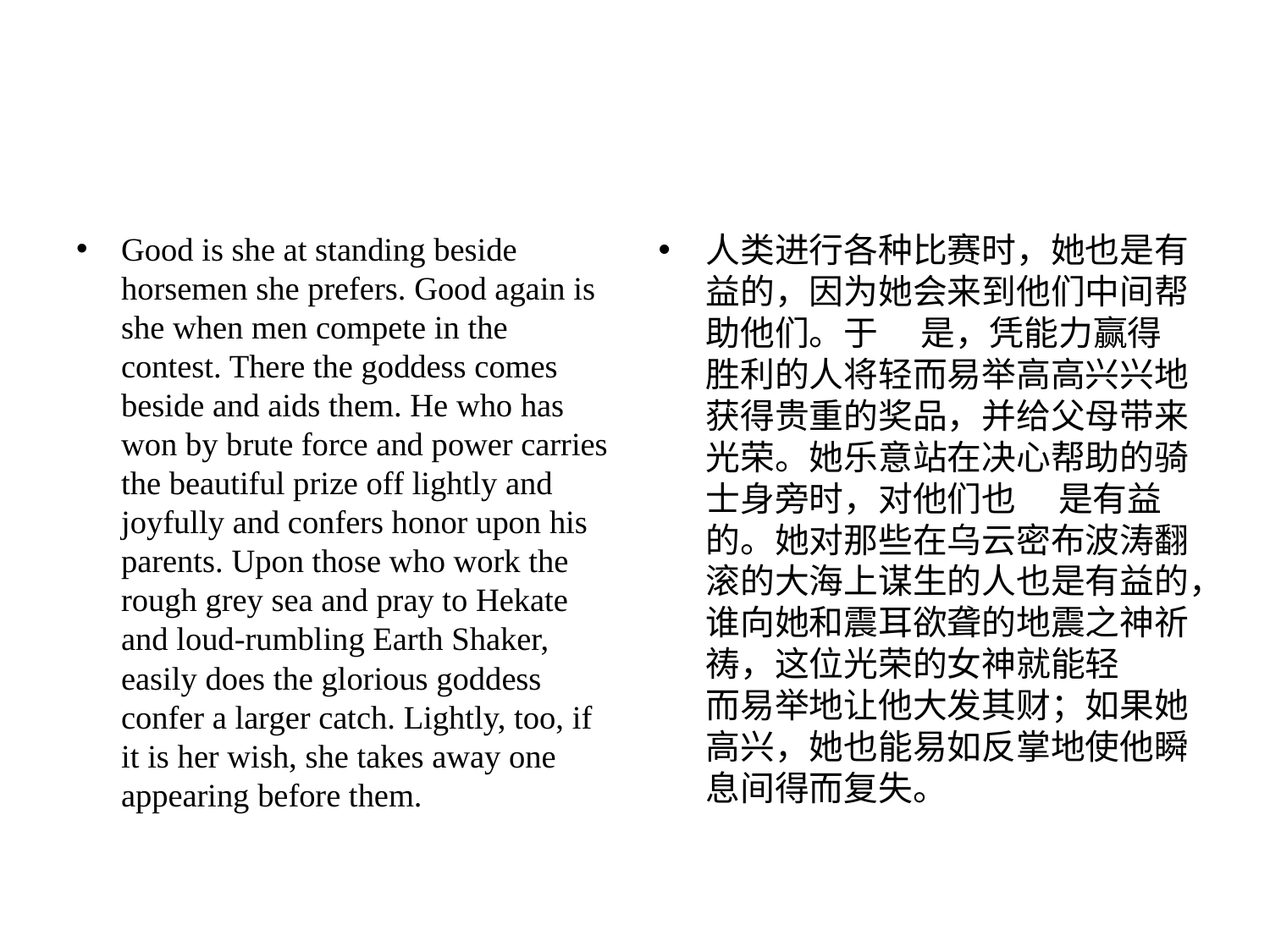

#
Good is she at standing beside horsemen she prefers. Good again is she when men compete in the contest. There the goddess comes beside and aids them. He who has won by brute force and power carries the beautiful prize off lightly and joyfully and confers honor upon his parents. Upon those who work the rough grey sea and pray to Hekate and loud-rumbling Earth Shaker, easily does the glorious goddess confer a larger catch. Lightly, too, if it is her wish, she takes away one appearing before them.
⼈类进⾏各种⽐赛时，她也是有益的，因为她会来到他们中间帮助他们。于 　是，凭能⼒赢得胜利的⼈将轻⽽易举⾼⾼兴兴地获得贵重的奖品，并给⽗母带来光荣。她乐意站在决⼼帮助的骑⼠⾝旁时，对他们也 　是有益的。她对那些在乌云密布波涛翻滚的⼤海上谋⽣的⼈也是有益的，谁向她和震⽿欲聋的地震之神祈祷，这位光荣的⼥神就能轻 　⽽易举地让他⼤发其财；如果她⾼兴，她也能易如反掌地使他瞬息间得⽽复失。